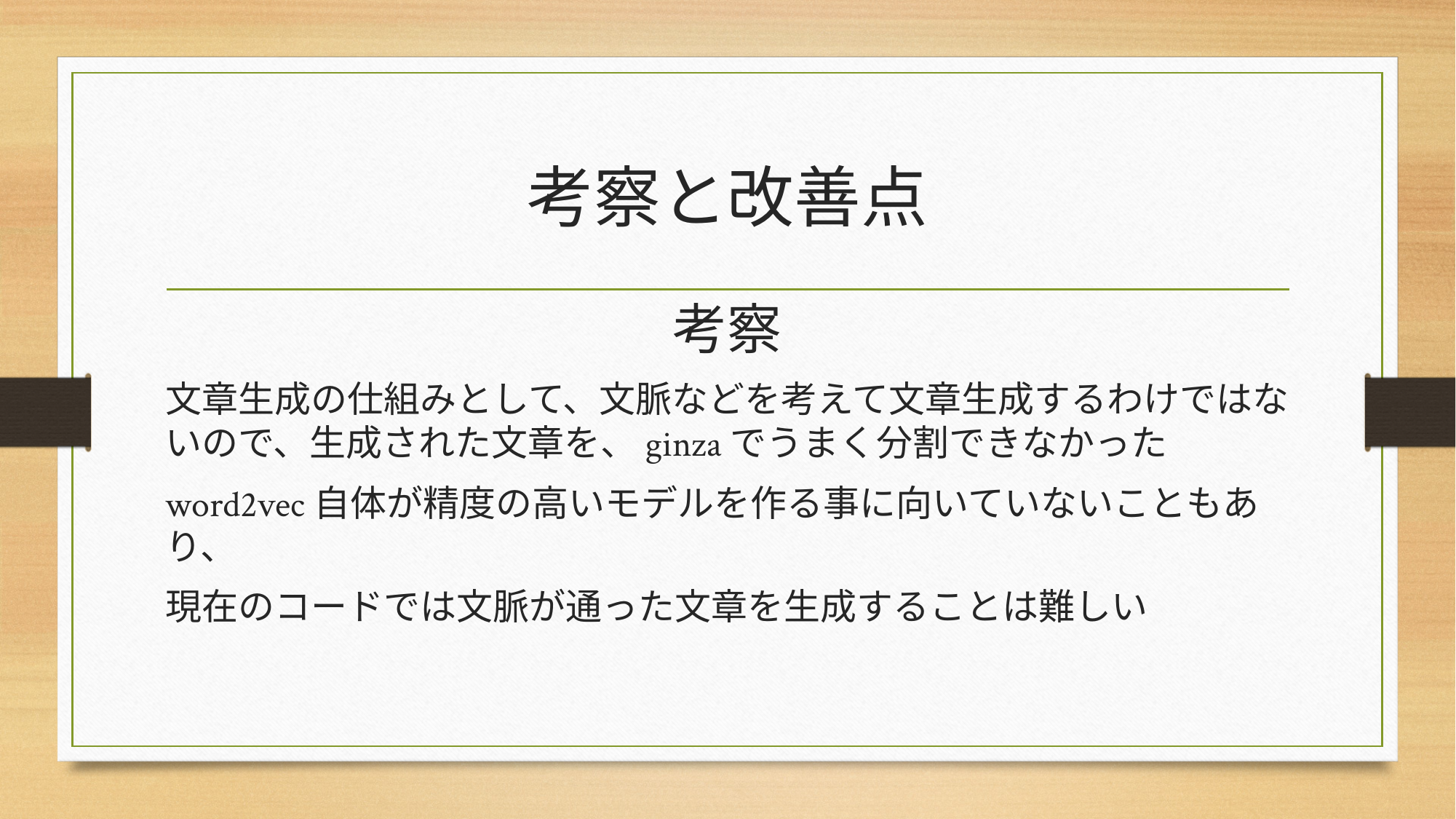

# 考察と改善点
考察
文章生成の仕組みとして、文脈などを考えて文章生成するわけではないので、生成された文章を、ginzaでうまく分割できなかった
word2vec自体が精度の高いモデルを作る事に向いていないこともあり、
現在のコードでは文脈が通った文章を生成することは難しい